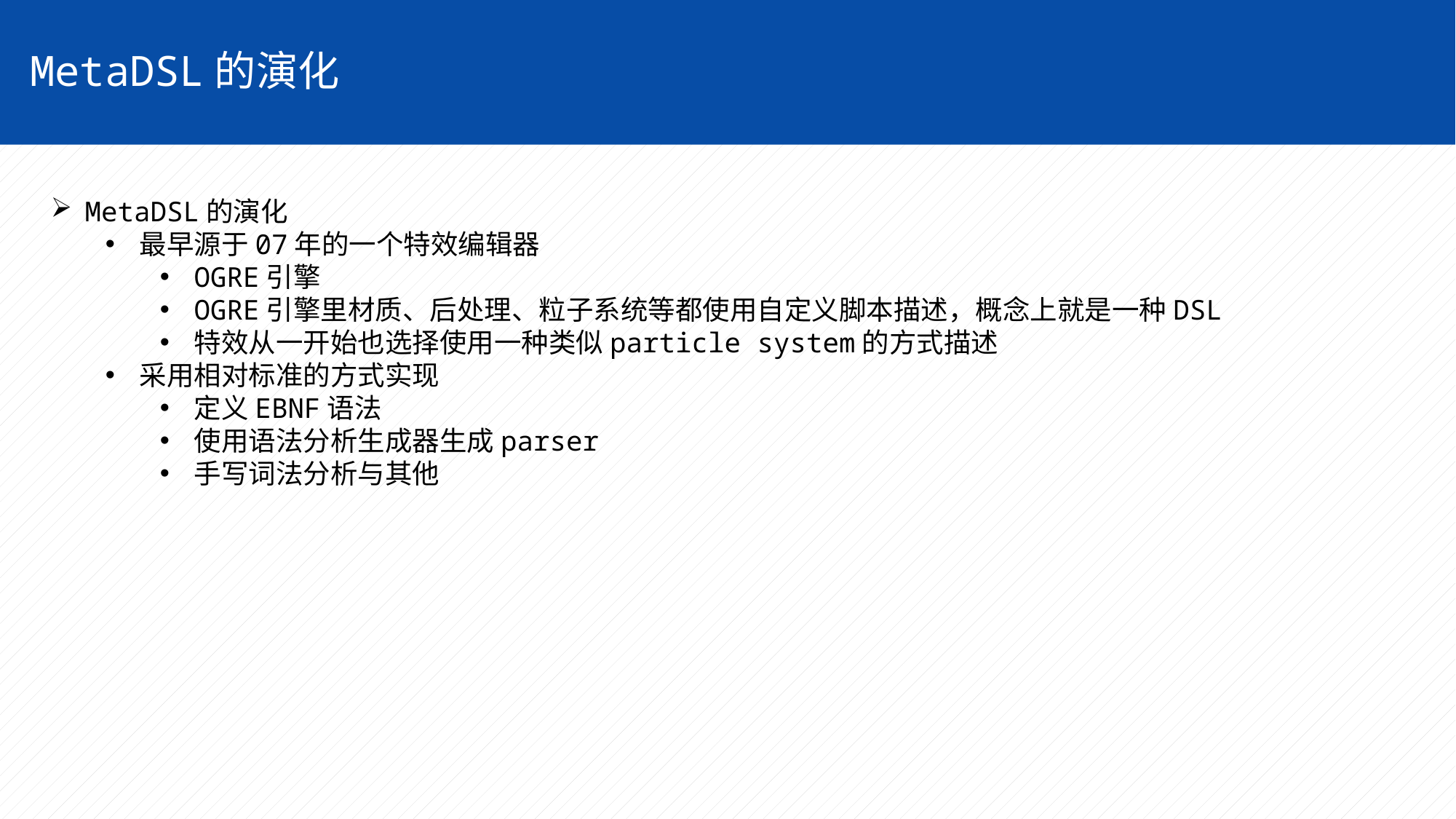

MetaDSL的演化
MetaDSL的演化
最早源于07年的一个特效编辑器
OGRE引擎
OGRE引擎里材质、后处理、粒子系统等都使用自定义脚本描述，概念上就是一种DSL
特效从一开始也选择使用一种类似particle system的方式描述
采用相对标准的方式实现
定义EBNF语法
使用语法分析生成器生成parser
手写词法分析与其他